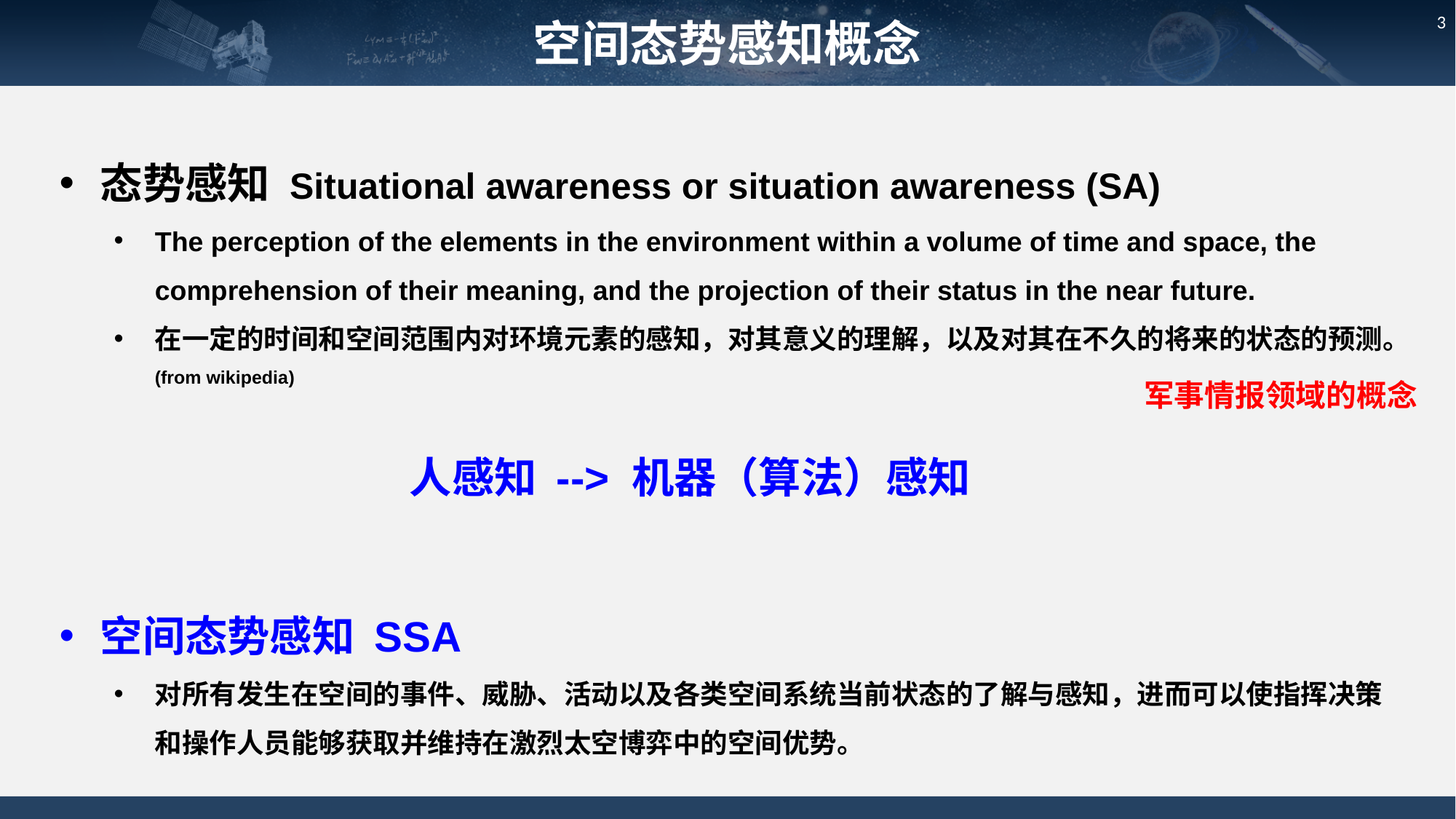

空间态势感知概念
3
态势感知 Situational awareness or situation awareness (SA)
The perception of the elements in the environment within a volume of time and space, the comprehension of their meaning, and the projection of their status in the near future.
在一定的时间和空间范围内对环境元素的感知，对其意义的理解，以及对其在不久的将来的状态的预测。(from wikipedia)

空间态势感知 SSA
对所有发生在空间的事件、威胁、活动以及各类空间系统当前状态的了解与感知，进而可以使指挥决策和操作人员能够获取并维持在激烈太空博弈中的空间优势。
军事情报领域的概念
人感知 --> 机器（算法）感知